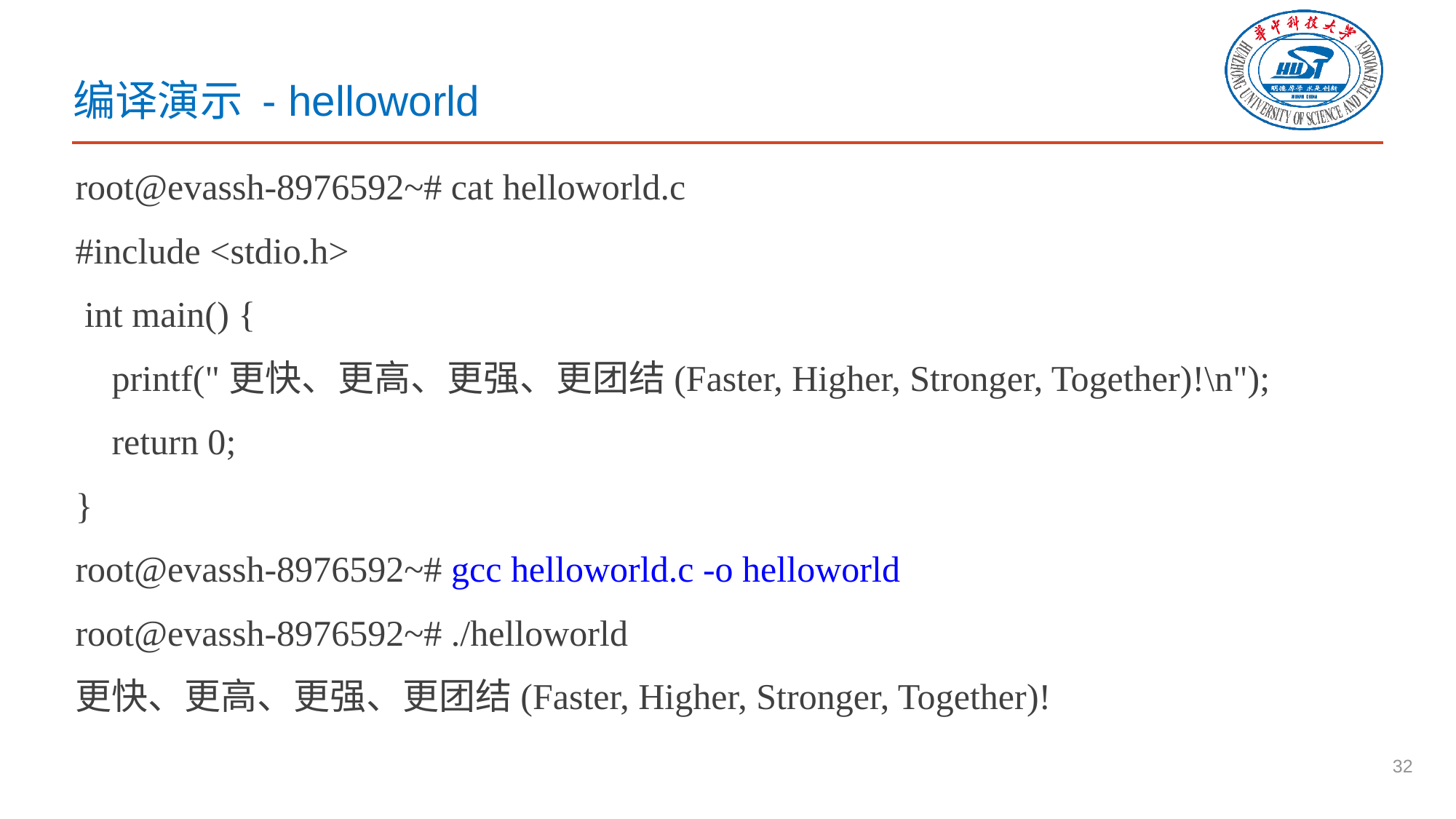

# 编译演示 - helloworld
root@evassh-8976592~# cat helloworld.c
#include <stdio.h>
 int main() {
    printf("更快、更高、更强、更团结(Faster, Higher, Stronger, Together)!\n");
    return 0;
}
root@evassh-8976592~# gcc helloworld.c -o helloworld
root@evassh-8976592~# ./helloworld
更快、更高、更强、更团结(Faster, Higher, Stronger, Together)!
32